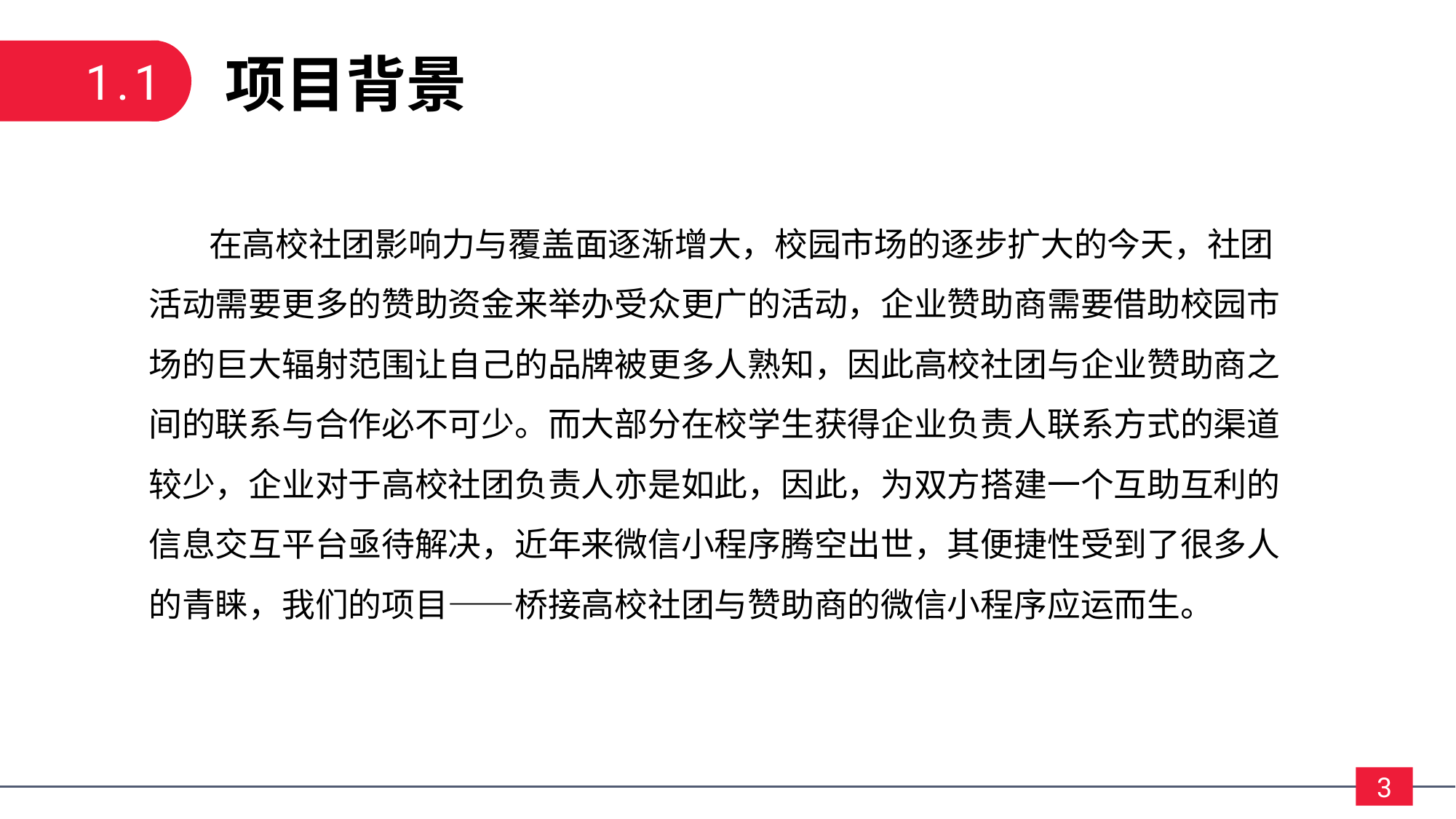

1.1
项目背景
       在高校社团影响力与覆盖面逐渐增大，校园市场的逐步扩大的今天，社团活动需要更多的赞助资金来举办受众更广的活动，企业赞助商需要借助校园市场的巨大辐射范围让自己的品牌被更多人熟知，因此高校社团与企业赞助商之间的联系与合作必不可少。而大部分在校学生获得企业负责人联系方式的渠道较少，企业对于高校社团负责人亦是如此，因此，为双方搭建一个互助互利的信息交互平台亟待解决，近年来微信小程序腾空出世，其便捷性受到了很多人的青睐，我们的项目——桥接高校社团与赞助商的微信小程序应运而生。

THE NO.1
Lorem ipsum dolor sit amet, consectetur adipisicing elit, sed do eiusmod tempor incididunt ut labore et dolore magna aliqua.
3